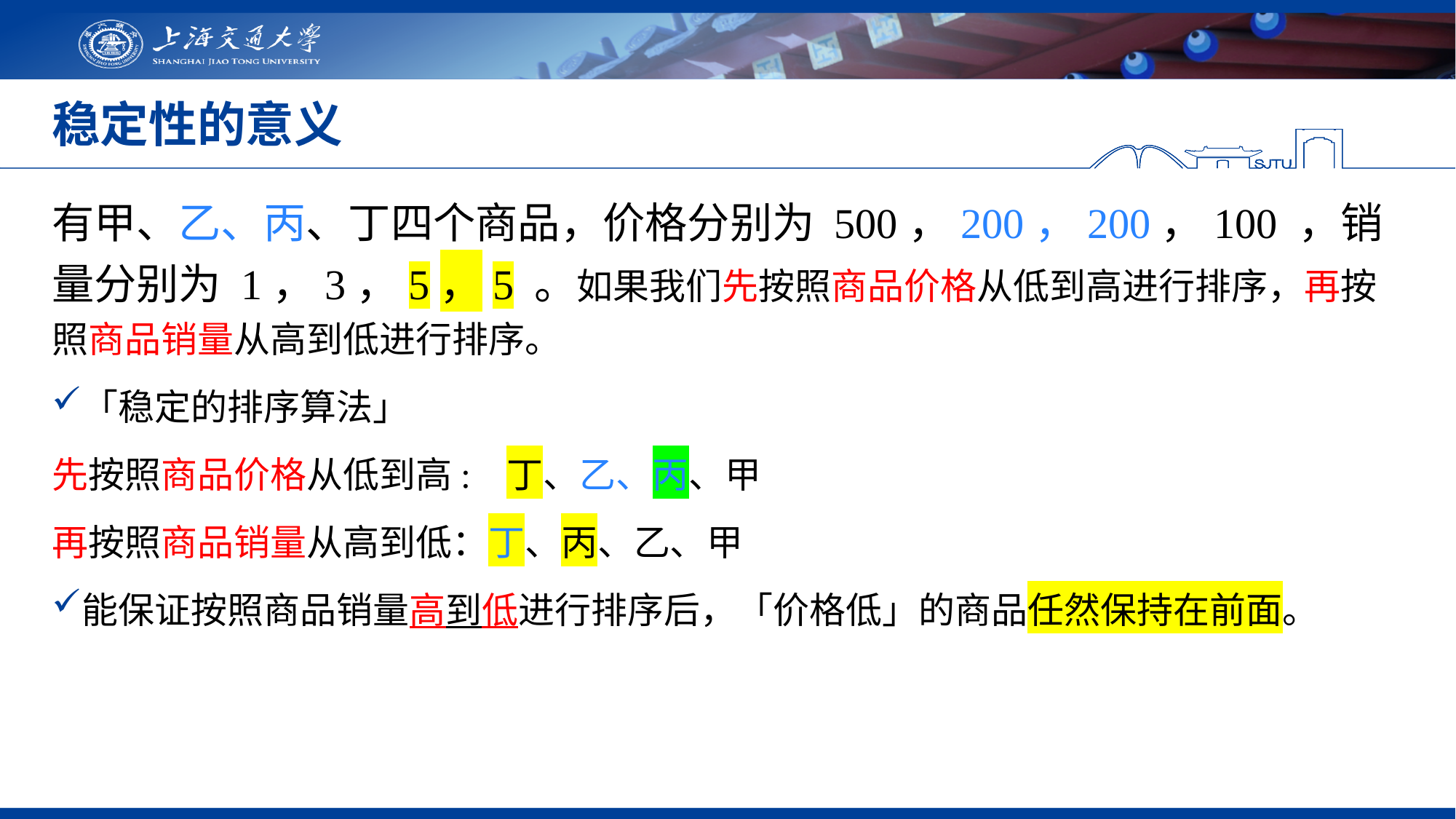

# 稳定性的意义
有甲、乙、丙、丁四个商品，价格分别为 500，200，200，100 ，销量分别为 1，3，5，5 。如果我们先按照商品价格从低到高进行排序，再按照商品销量从高到低进行排序。
「稳定的排序算法」
先按照商品价格从低到高:   丁、乙、丙、甲
再按照商品销量从高到低：丁、丙、乙、甲
能保证按照商品销量高到低进行排序后，「价格低」的商品任然保持在前面。